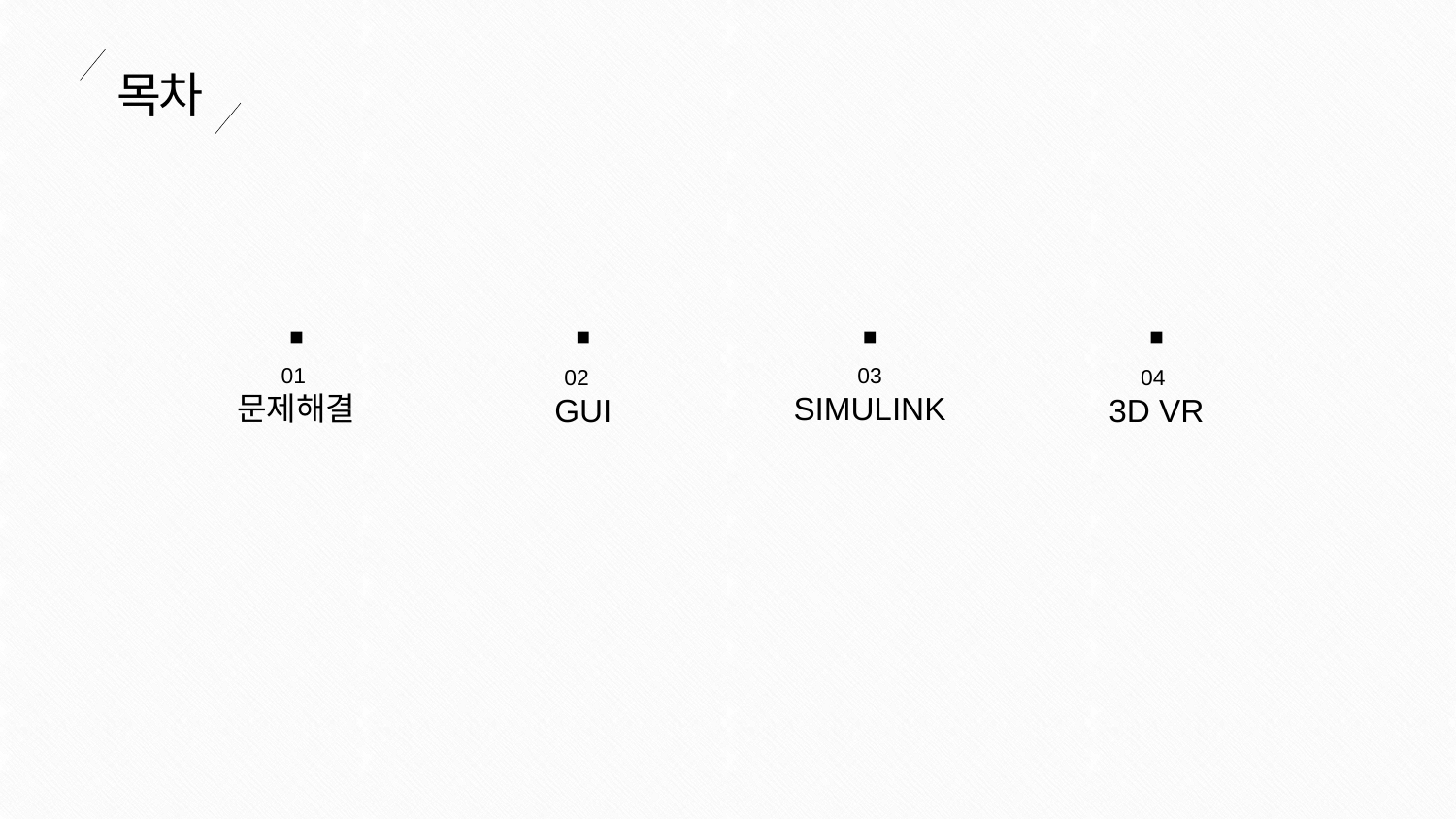

목차

01
문제해결

02
GUI

03
SIMULINK

04
3D VR